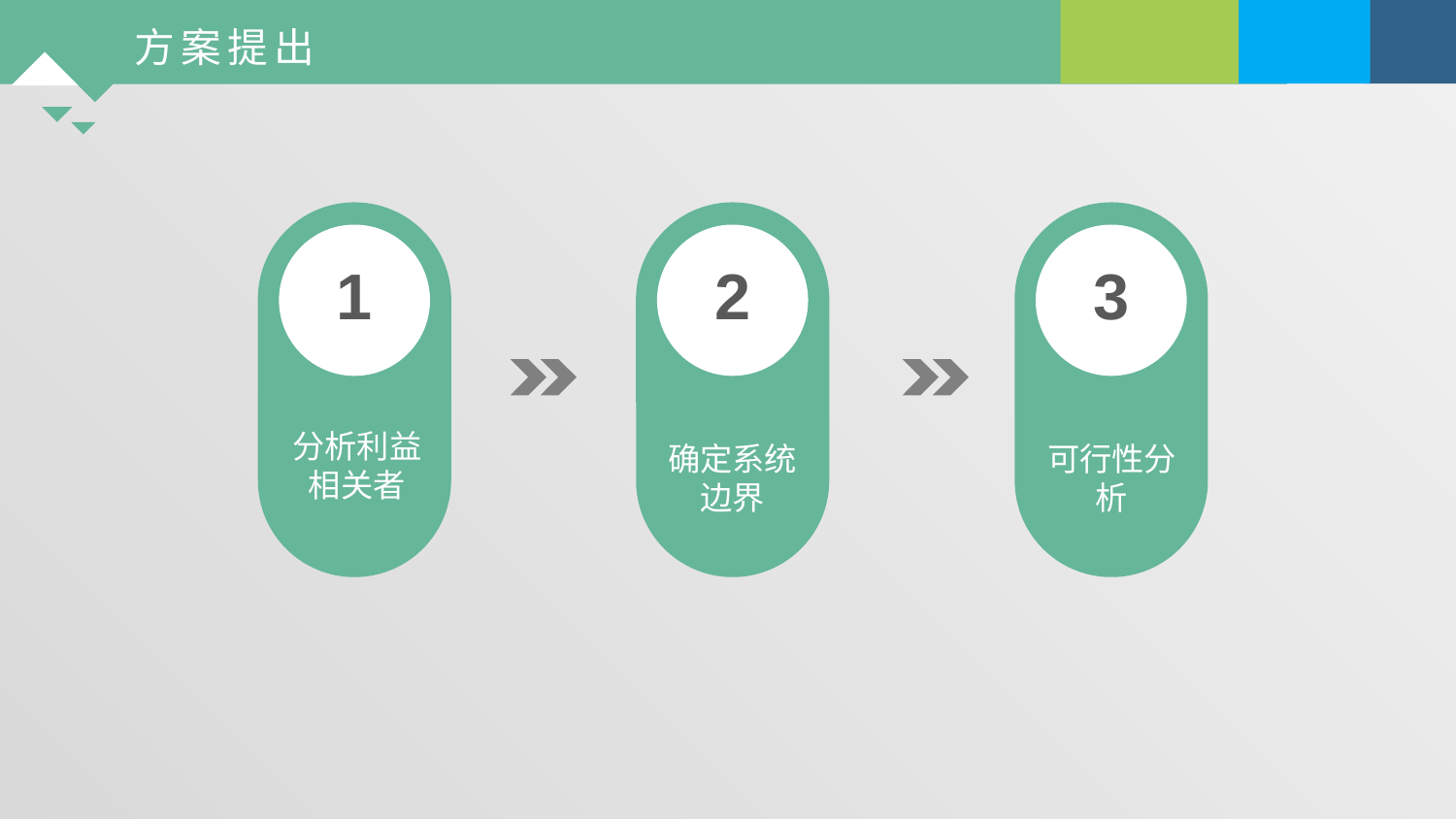

方案提出
1

分析利益相关者
2

确定系统边界
3

可行性分析